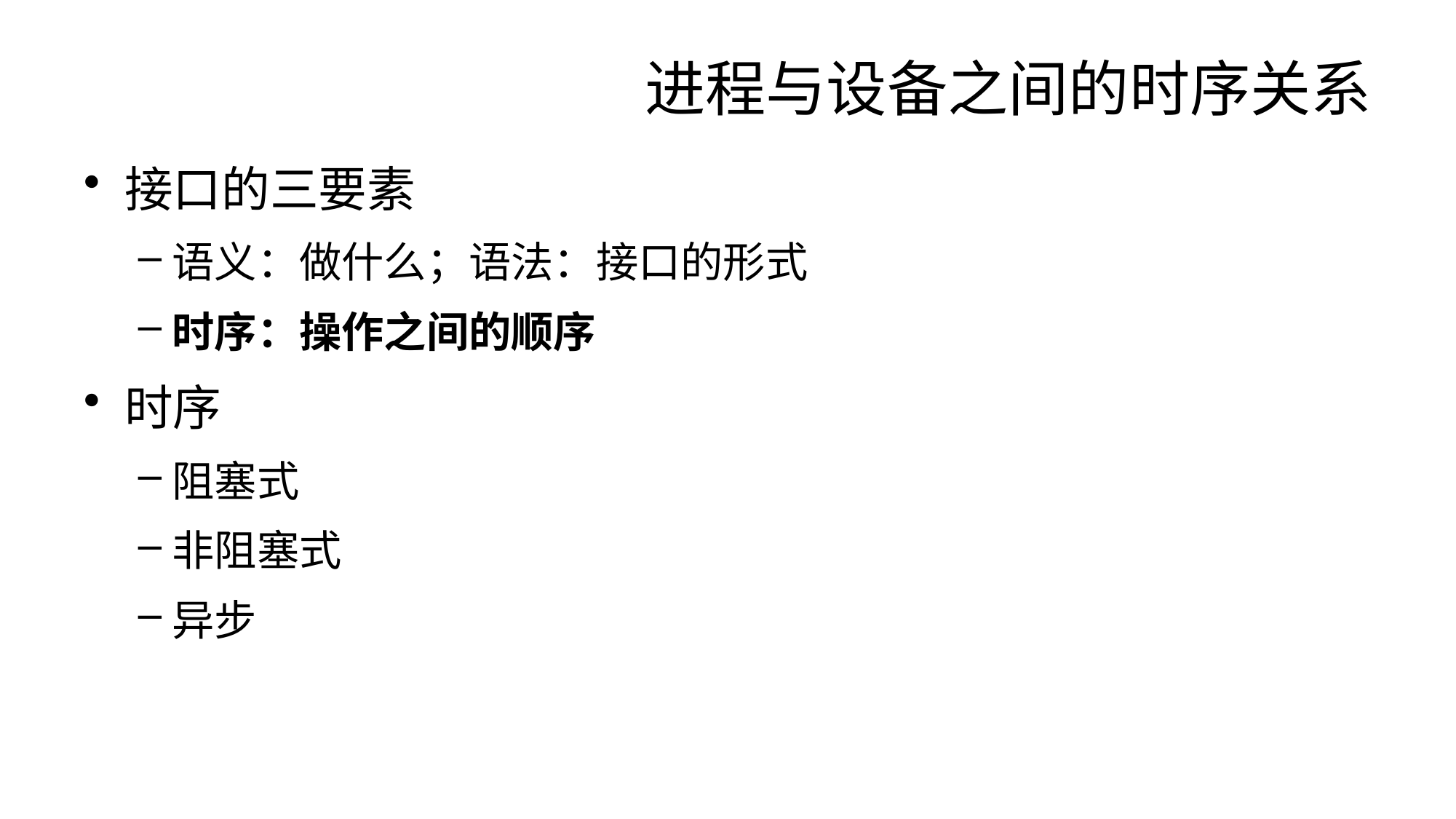

# 进程与设备之间的时序关系
接口的三要素
语义：做什么；语法：接口的形式
时序：操作之间的顺序
时序
阻塞式
非阻塞式
异步